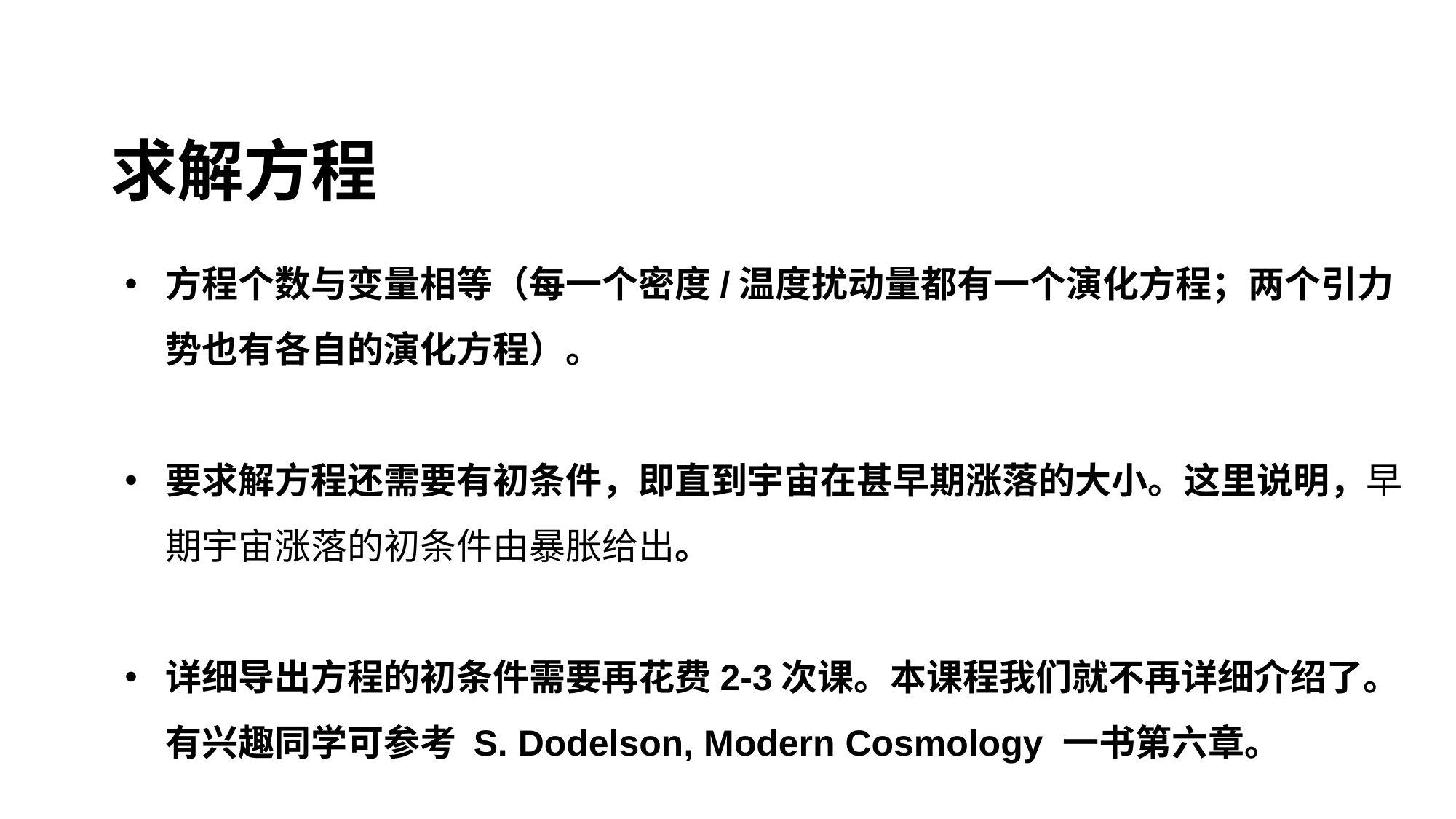

求解方程

方程个数与变量相等（每一个密度/温度扰动量都有一个演化方程；两个引力势也有各自的演化方程）。

要求解方程还需要有初条件，即直到宇宙在甚早期涨落的大小。这里说明，早期宇宙涨落的初条件由暴胀给出。

详细导出方程的初条件需要再花费2-3次课。本课程我们就不再详细介绍了。有兴趣同学可参考 S. Dodelson, Modern Cosmology 一书第六章。